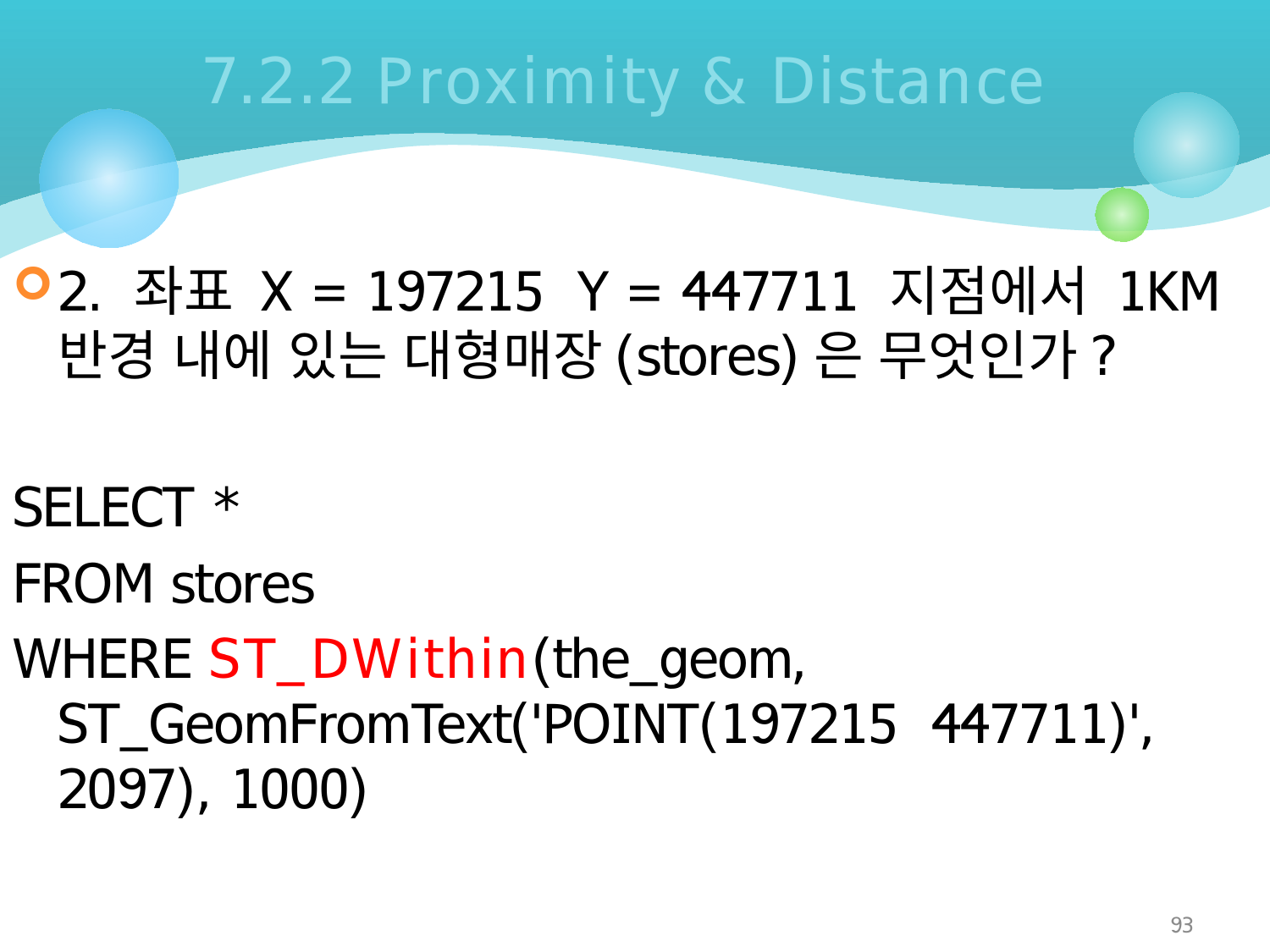

# 7.2.2 Proximity & Distance
2. 좌표 X = 197215  Y = 447711 지점에서 1KM 반경 내에 있는 대형매장(stores)은 무엇인가?

SELECT *
FROM stores
WHERE ST_DWithin(the_geom, ST_GeomFromText('POINT(197215  447711)', 2097), 1000)
93